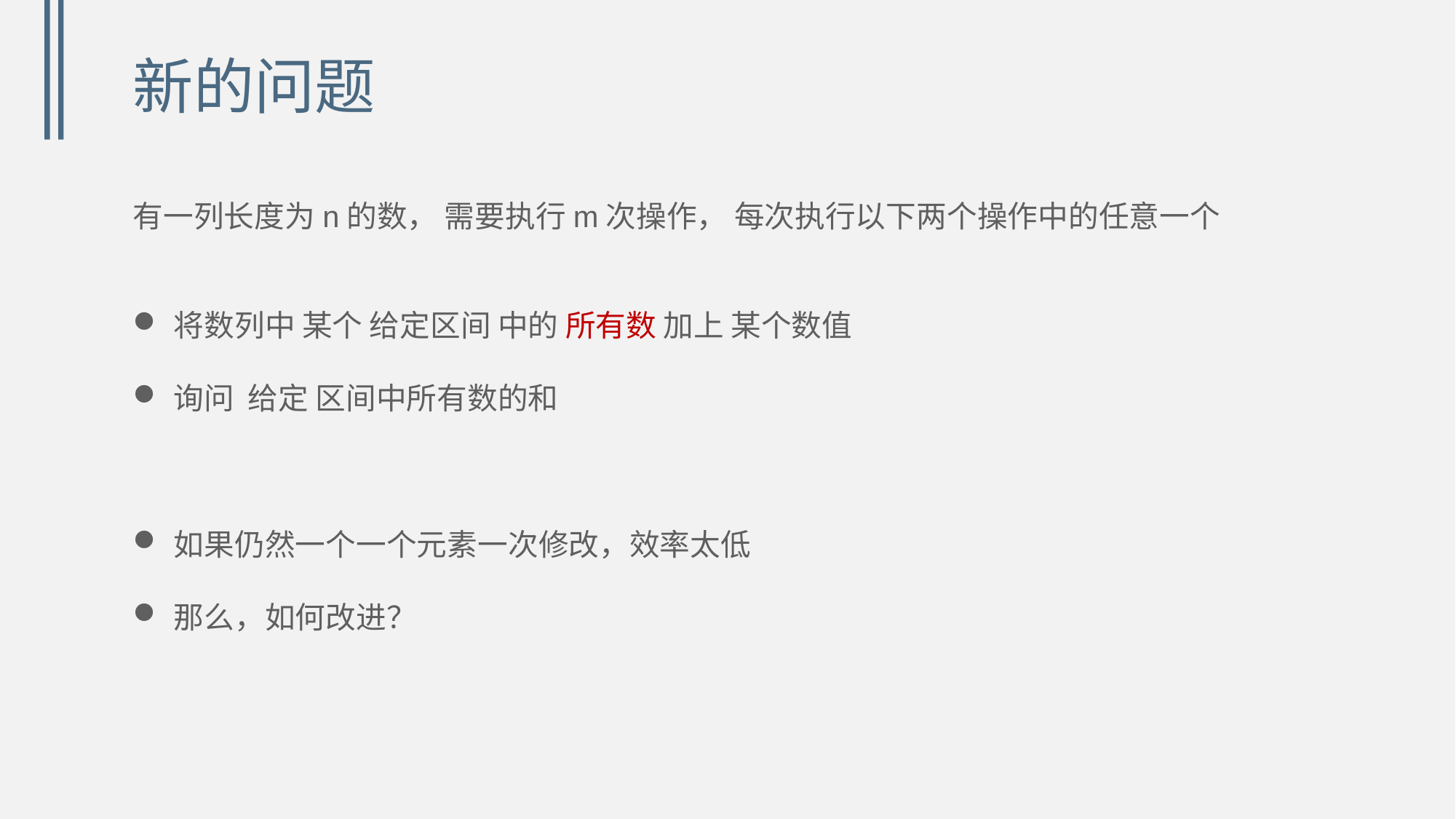

# 新的问题
有一列长度为n的数， 需要执行m次操作， 每次执行以下两个操作中的任意一个

将数列中 某个 给定区间 中的 所有数 加上 某个数值

询问  给定 区间中所有数的和

如果仍然一个一个元素一次修改，效率太低

那么，如何改进？